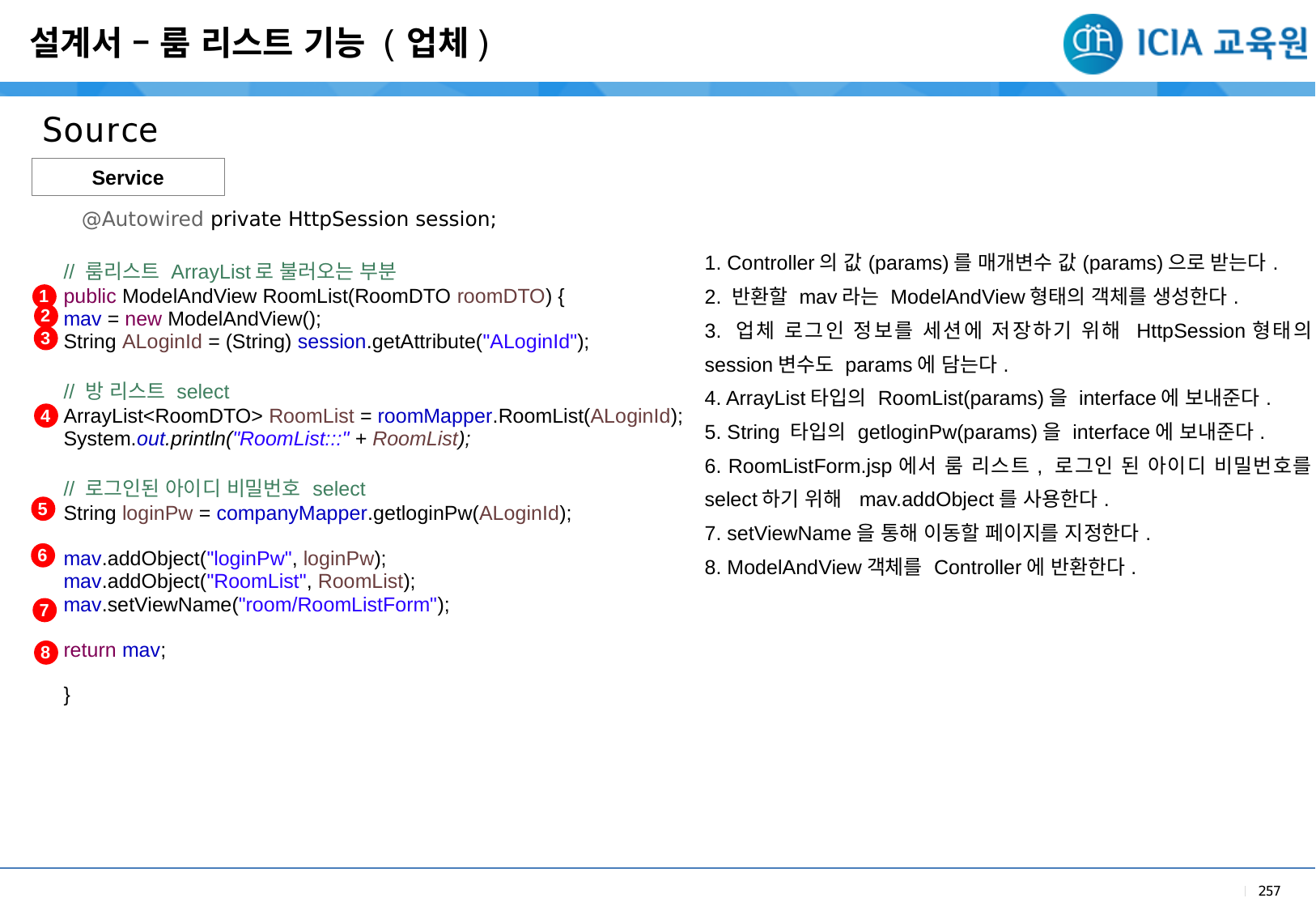

설계서 – 룸 리스트 기능 (업체)
Source
|  |
| --- |
| 1. Controller의 값(params)를 매개변수 값(params)으로 받는다. 2. 반환할 mav라는 ModelAndView형태의 객체를 생성한다. 3. 업체 로그인 정보를 세션에 저장하기 위해 HttpSession형태의 session변수도 params에 담는다. 4. ArrayList타입의 RoomList(params)을 interface에 보내준다. 5. String 타입의 getloginPw(params)을 interface에 보내준다. 6. RoomListForm.jsp에서 룸 리스트, 로그인 된 아이디 비밀번호를 select하기 위해 mav.addObject를 사용한다. 7. setViewName을 통해 이동할 페이지를 지정한다. 8. ModelAndView객체를 Controller에 반환한다. |
Service
@Autowired private HttpSession session;
| // 룸리스트 ArrayList로 불러오는 부분 public ModelAndView RoomList(RoomDTO roomDTO) { mav = new ModelAndView(); String ALoginId = (String) session.getAttribute("ALoginId"); // 방 리스트 select ArrayList<RoomDTO> RoomList = roomMapper.RoomList(ALoginId); System.out.println("RoomList:::" + RoomList); // 로그인된 아이디 비밀번호 select String loginPw = companyMapper.getloginPw(ALoginId); mav.addObject("loginPw", loginPw); mav.addObject("RoomList", RoomList); mav.setViewName("room/RoomListForm"); return mav; } |
| --- |
1

2

3

4

5

6

7

8